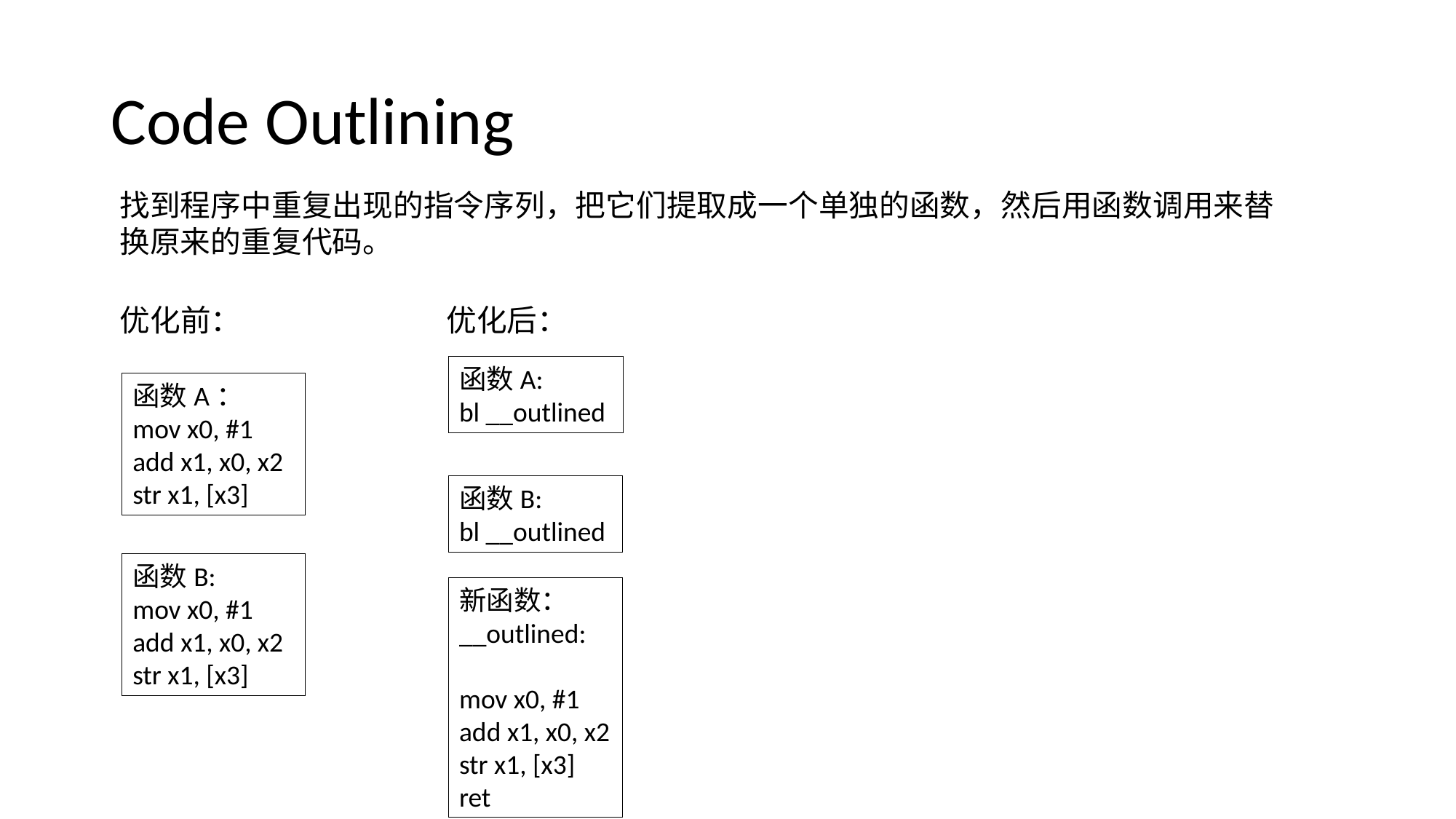

# Code Outlining
找到程序中重复出现的指令序列，把它们提取成一个单独的函数，然后用函数调用来替换原来的重复代码。
优化前：
优化后：
函数A:
bl __outlined
函数A：
mov x0, #1
add x1, x0, x2
str x1, [x3]
函数B:
bl __outlined
函数B:
mov x0, #1
add x1, x0, x2
str x1, [x3]
新函数：
__outlined:
mov x0, #1
add x1, x0, x2
str x1, [x3]
ret